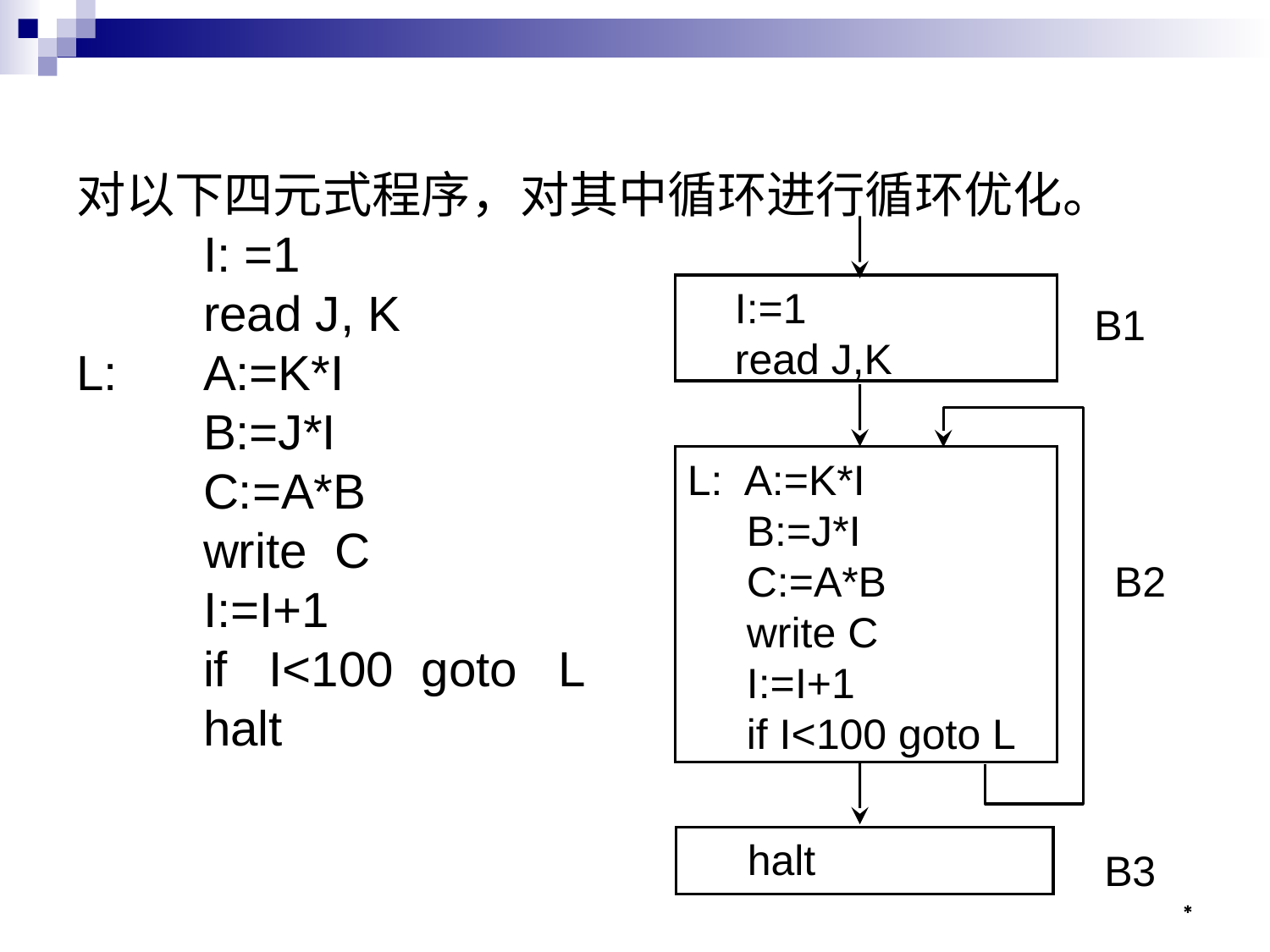

# 对以下四元式程序，对其中循环进行循环优化。 I: =1 read J, K L:	A:=K*I B:=J*I C:=A*B write  C I:=I+1 if   I<100  goto   L halt

    I:=1
    read J,K

 B1

L:  A:=K*I
     B:=J*I
     C:=A*B
     write C
     I:=I+1
     if I<100 goto L
 B2

     halt
 B3
*